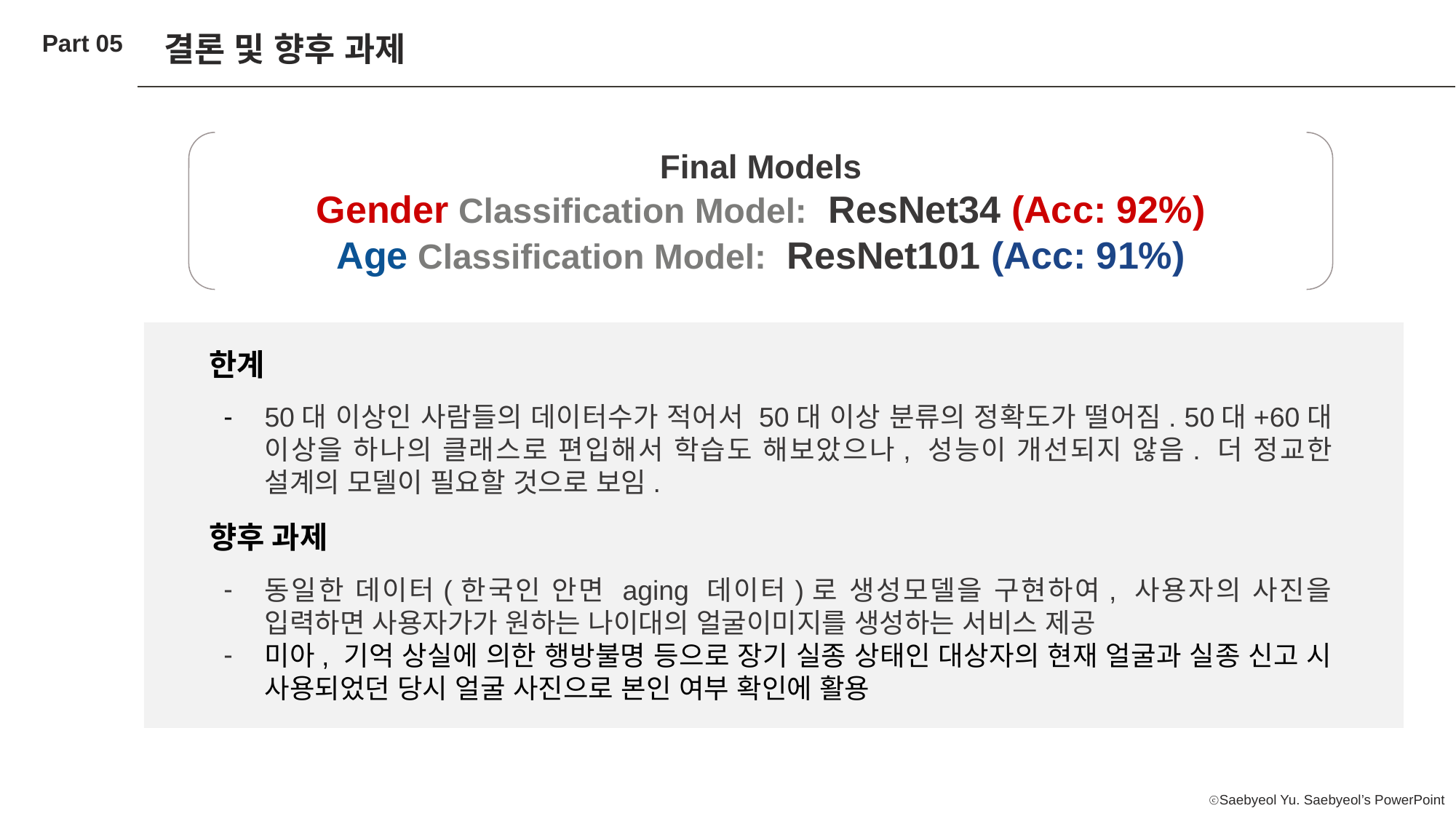

Part 05
결론 및 향후 과제
Final Models
Gender Classification Model:  ResNet34 (Acc: 92%)
Age Classification Model:  ResNet101 (Acc: 91%)

한계
50대 이상인 사람들의 데이터수가 적어서 50대 이상 분류의 정확도가 떨어짐. 50대+60대 이상을 하나의 클래스로 편입해서 학습도 해보았으나, 성능이 개선되지 않음. 더 정교한 설계의 모델이 필요할 것으로 보임.
향후 과제
동일한 데이터(한국인 안면 aging 데이터)로 생성모델을 구현하여, 사용자의 사진을 입력하면 사용자가가 원하는 나이대의 얼굴이미지를 생성하는 서비스 제공
미아, 기억 상실에 의한 행방불명 등으로 장기 실종 상태인 대상자의 현재 얼굴과 실종 신고 시 사용되었던 당시 얼굴 사진으로 본인 여부 확인에 활용